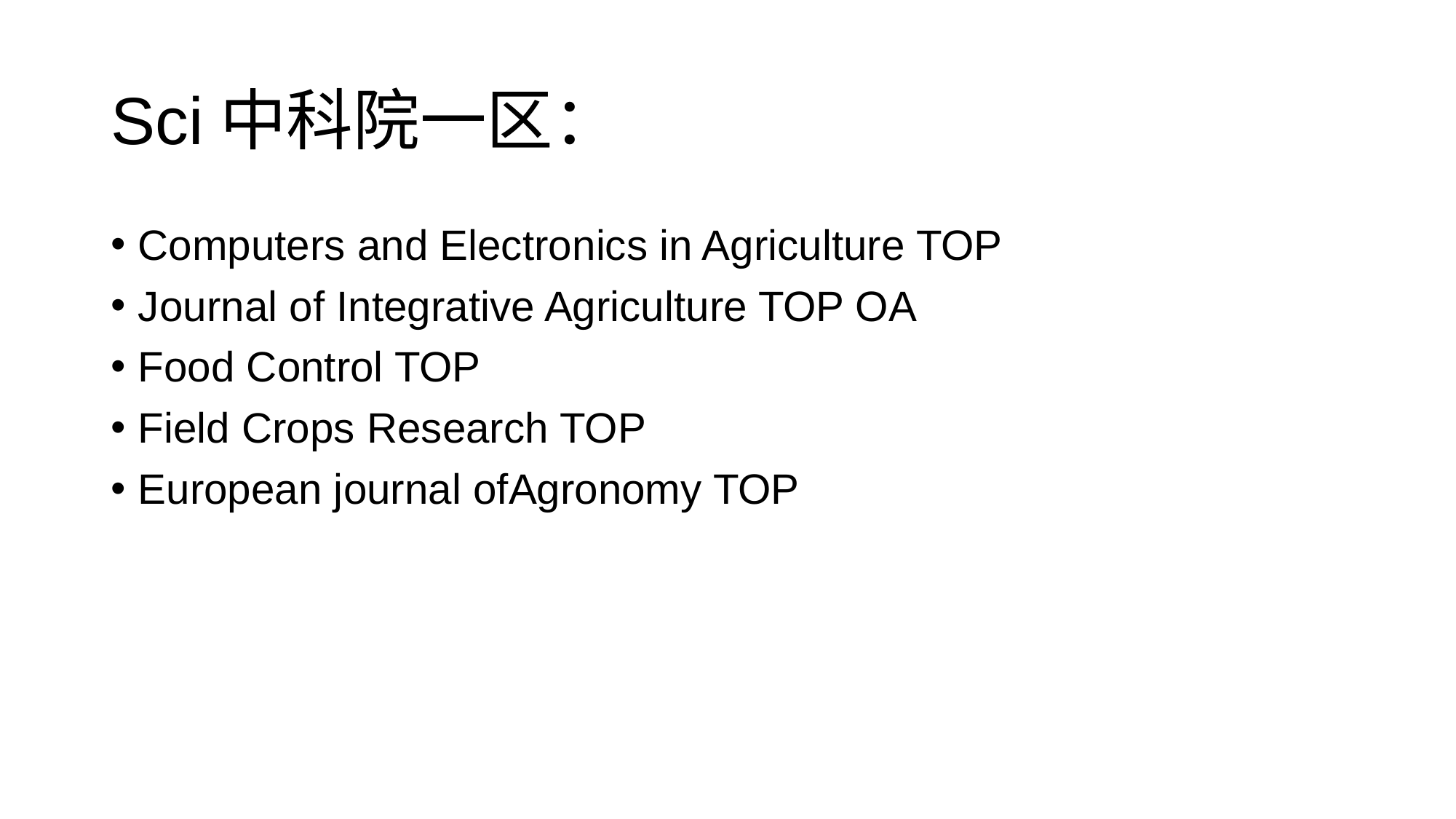

# Sci中科院一区：
Computers and Electronics in Agriculture TOP
Journal of Integrative Agriculture TOP OA
Food Control TOP
Field Crops Research TOP
European journal ofAgronomy TOP